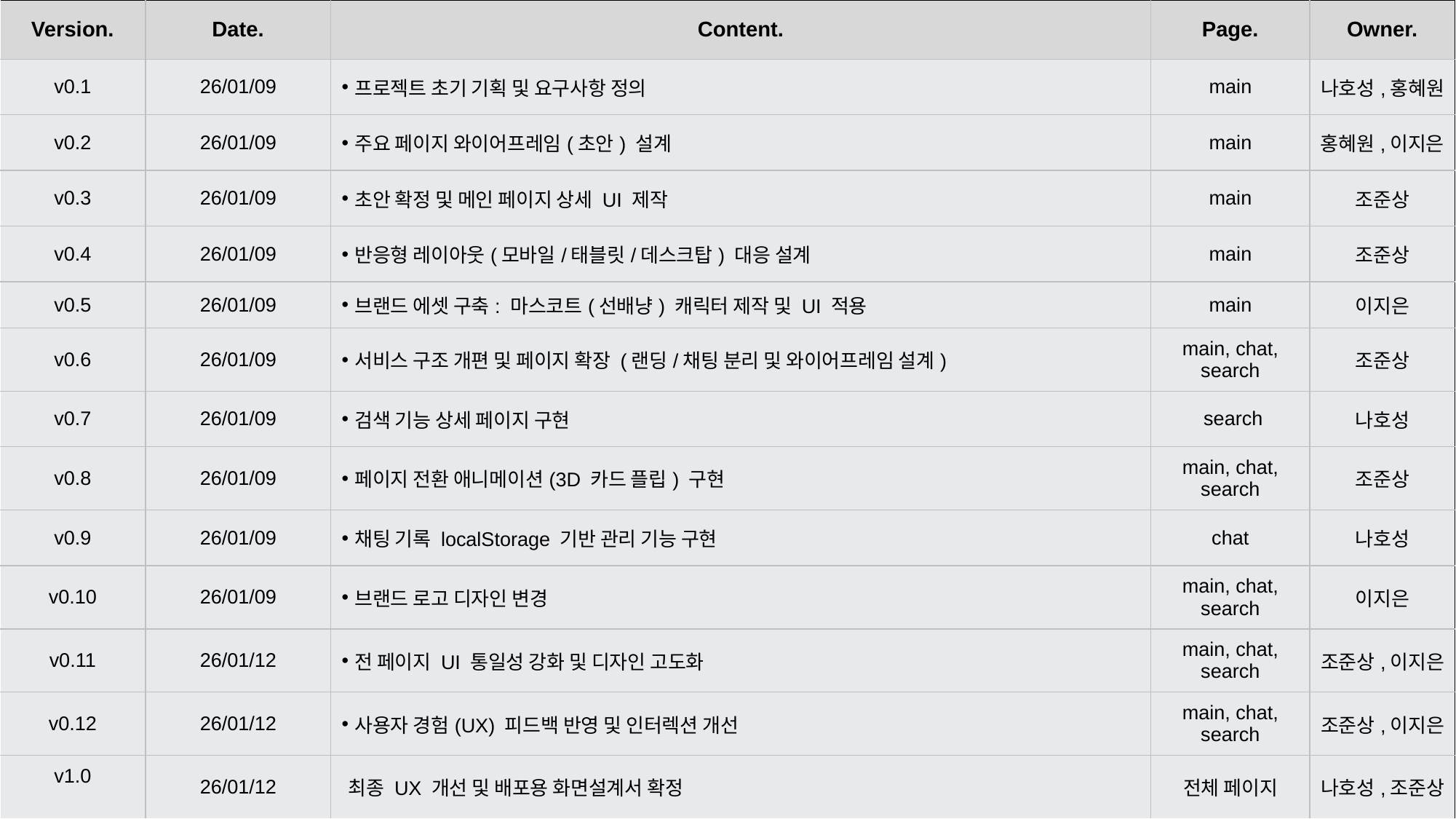

| Version. | Date. | Content. | Page. | Owner. |
| --- | --- | --- | --- | --- |
| v0.1 | 26/01/09 | 프로젝트 초기 기획 및 요구사항 정의 | main | 나호성,홍혜원 |
| v0.2 | 26/01/09 | 주요 페이지 와이어프레임(초안) 설계 | main | 홍혜원,이지은 |
| v0.3 | 26/01/09 | 초안 확정 및 메인 페이지 상세 UI 제작 | main | 조준상 |
| v0.4 | 26/01/09 | 반응형 레이아웃(모바일/태블릿/데스크탑) 대응 설계 | main | 조준상 |
| v0.5 | 26/01/09 | 브랜드 에셋 구축: 마스코트(선배냥) 캐릭터 제작 및 UI 적용 | main | 이지은 |
| v0.6 | 26/01/09 | 서비스 구조 개편 및 페이지 확장 (랜딩/채팅 분리 및 와이어프레임 설계) | main, chat, search | 조준상 |
| v0.7 | 26/01/09 | 검색 기능 상세 페이지 구현 | search | 나호성 |
| v0.8 | 26/01/09 | 페이지 전환 애니메이션(3D 카드 플립) 구현 | main, chat, search | 조준상 |
| v0.9 | 26/01/09 | 채팅 기록 localStorage 기반 관리 기능 구현 | chat | 나호성 |
| v0.10 | 26/01/09 | 브랜드 로고 디자인 변경 | main, chat, search | 이지은 |
| v0.11 | 26/01/12 | 전 페이지 UI 통일성 강화 및 디자인 고도화 | main, chat, search | 조준상,이지은 |
| v0.12 | 26/01/12 | 사용자 경험(UX) 피드백 반영 및 인터렉션 개선 | main, chat, search | 조준상,이지은 |
| v1.0 | 26/01/12 | 최종 UX 개선 및 배포용 화면설계서 확정 | 전체 페이지 | 나호성,조준상 |